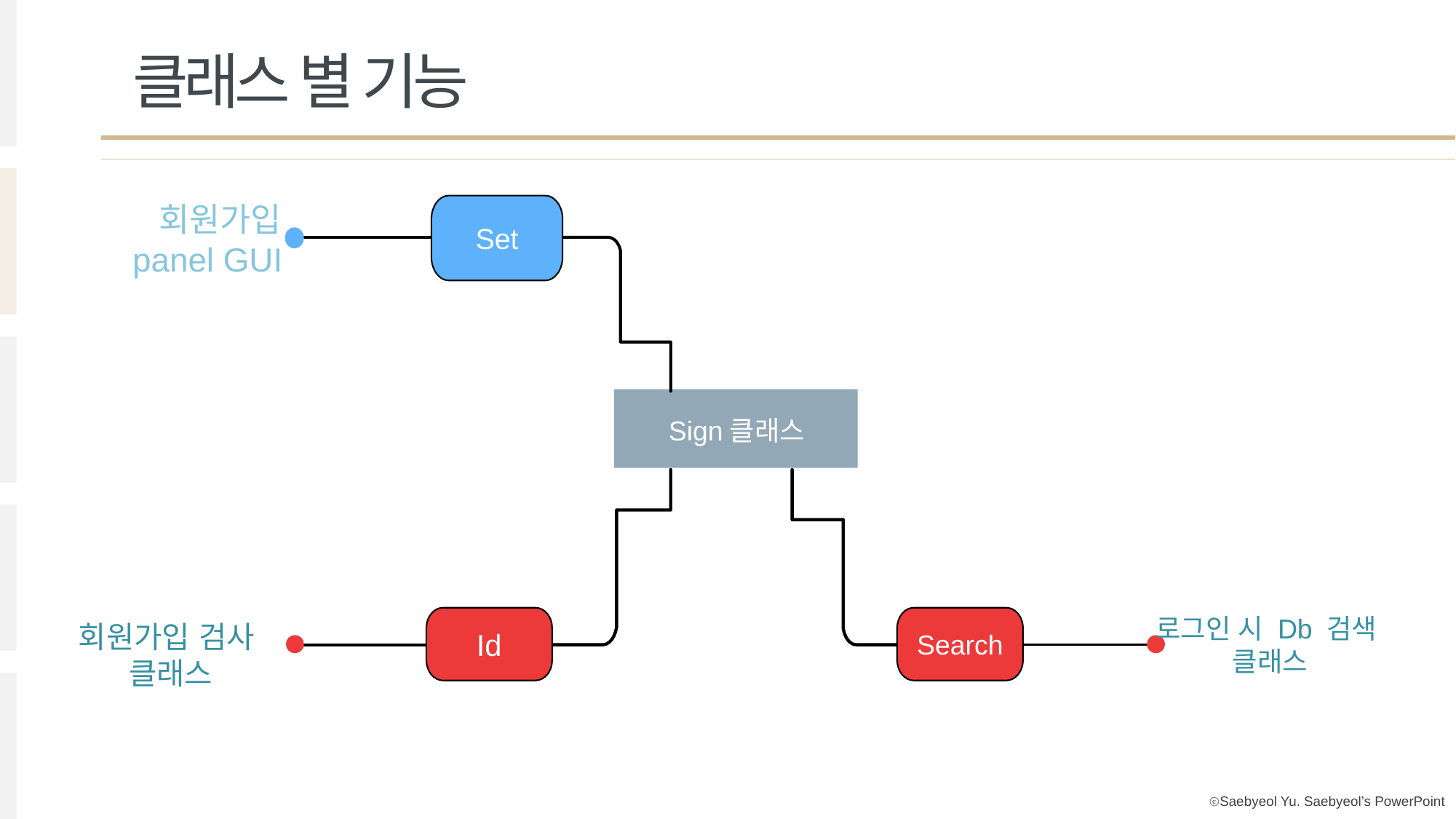

클래스 별 기능
Set
 회원가입 panel GUI

Sign클래스

Id
회원가입 검사
클래스

Search
로그인 시 Db 검색
클래스